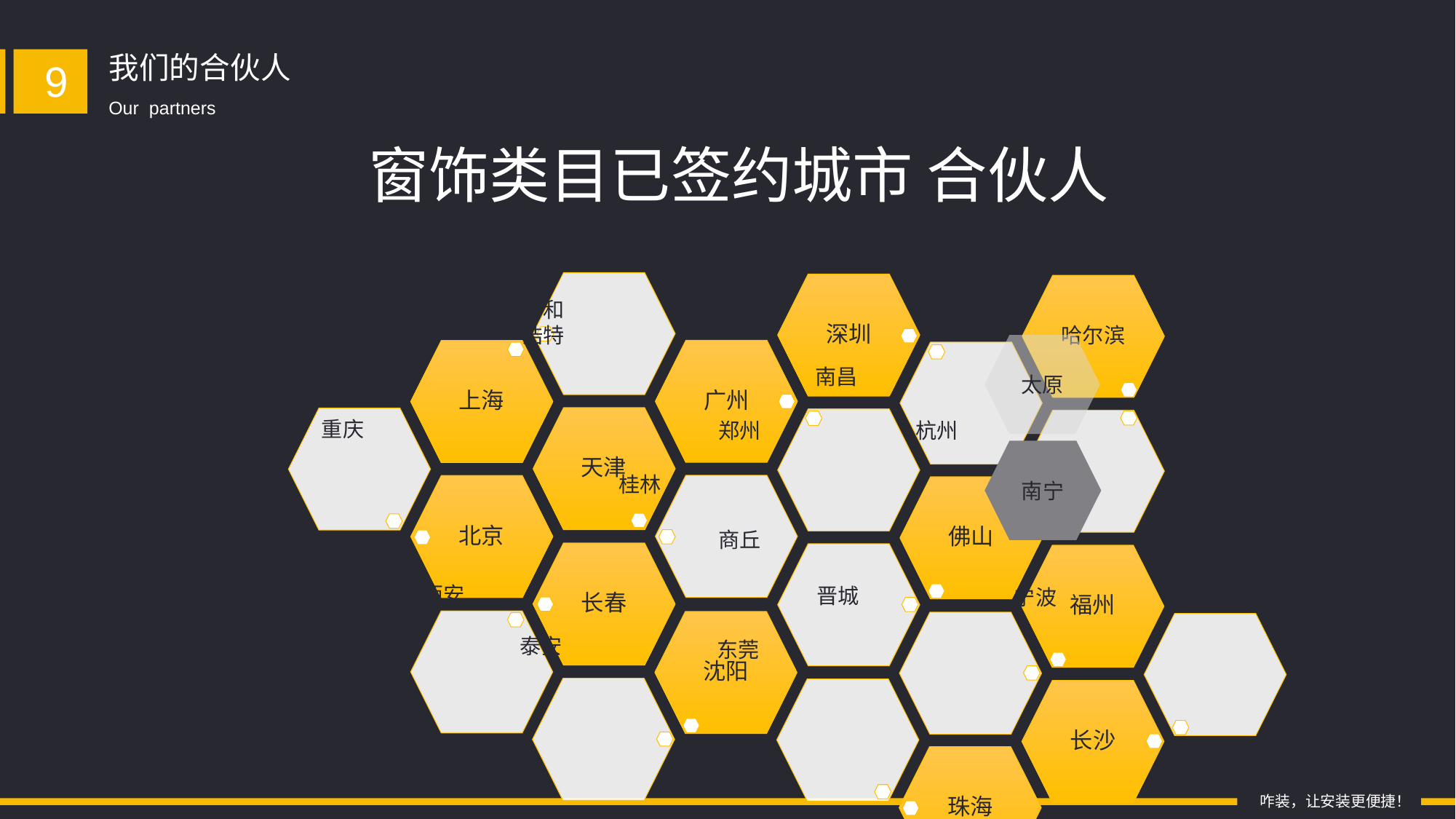

我们的合伙人

9
Our  partners
窗饰类目已签约城市 合伙人
北京
天津
上海
广州
深圳
佛山
长春
福州
哈尔滨
沈阳
珠海
长沙
呼和
浩特
太原
南昌
重庆
郑州
杭州
南宁
桂林
商丘
西安
晋城
宁波
泰安
东莞